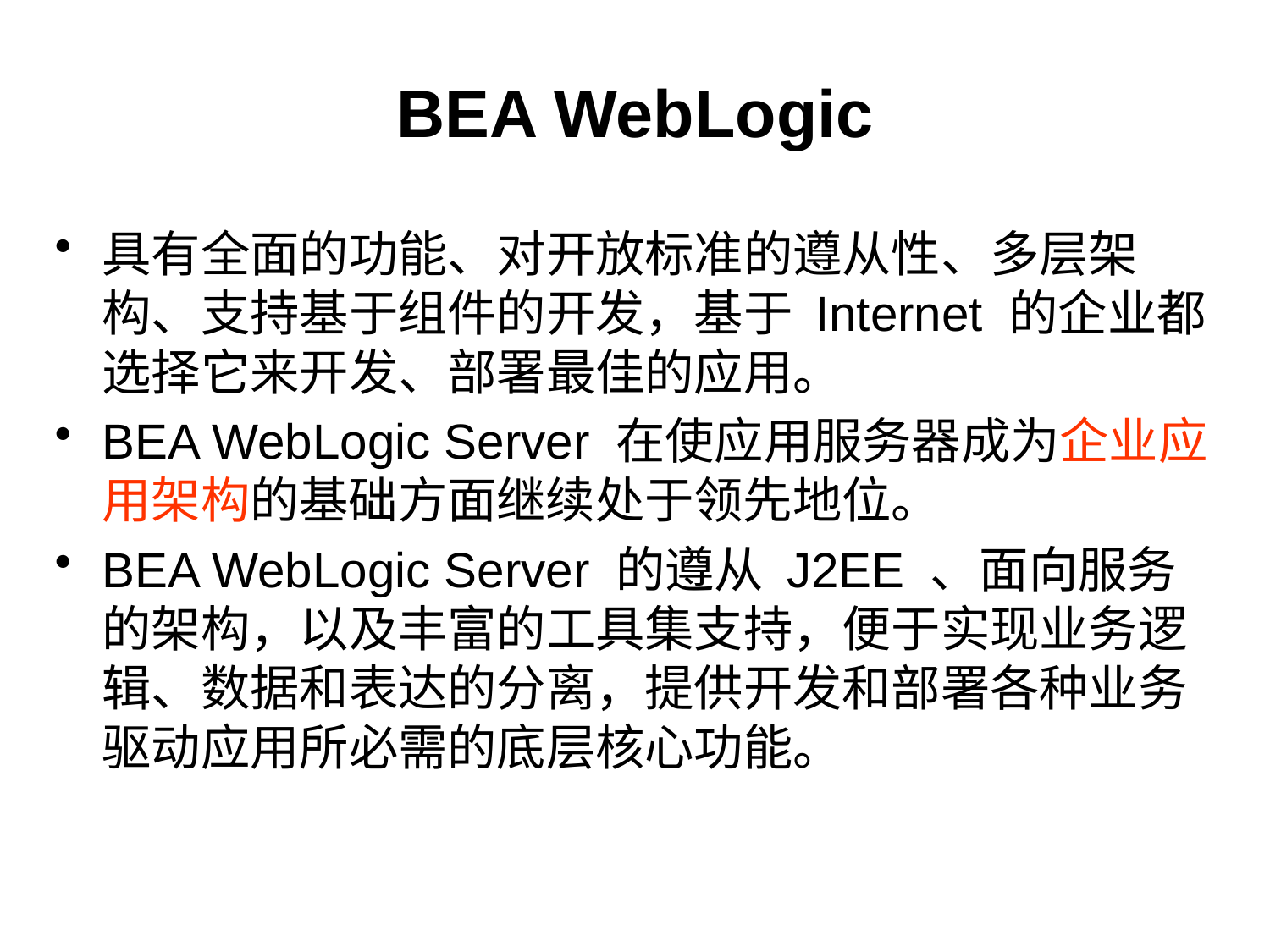

# BEA WebLogic
具有全面的功能、对开放标准的遵从性、多层架构、支持基于组件的开发，基于 Internet 的企业都选择它来开发、部署最佳的应用。
BEA WebLogic Server 在使应用服务器成为企业应用架构的基础方面继续处于领先地位。
BEA WebLogic Server 的遵从 J2EE 、面向服务的架构，以及丰富的工具集支持，便于实现业务逻辑、数据和表达的分离，提供开发和部署各种业务驱动应用所必需的底层核心功能。